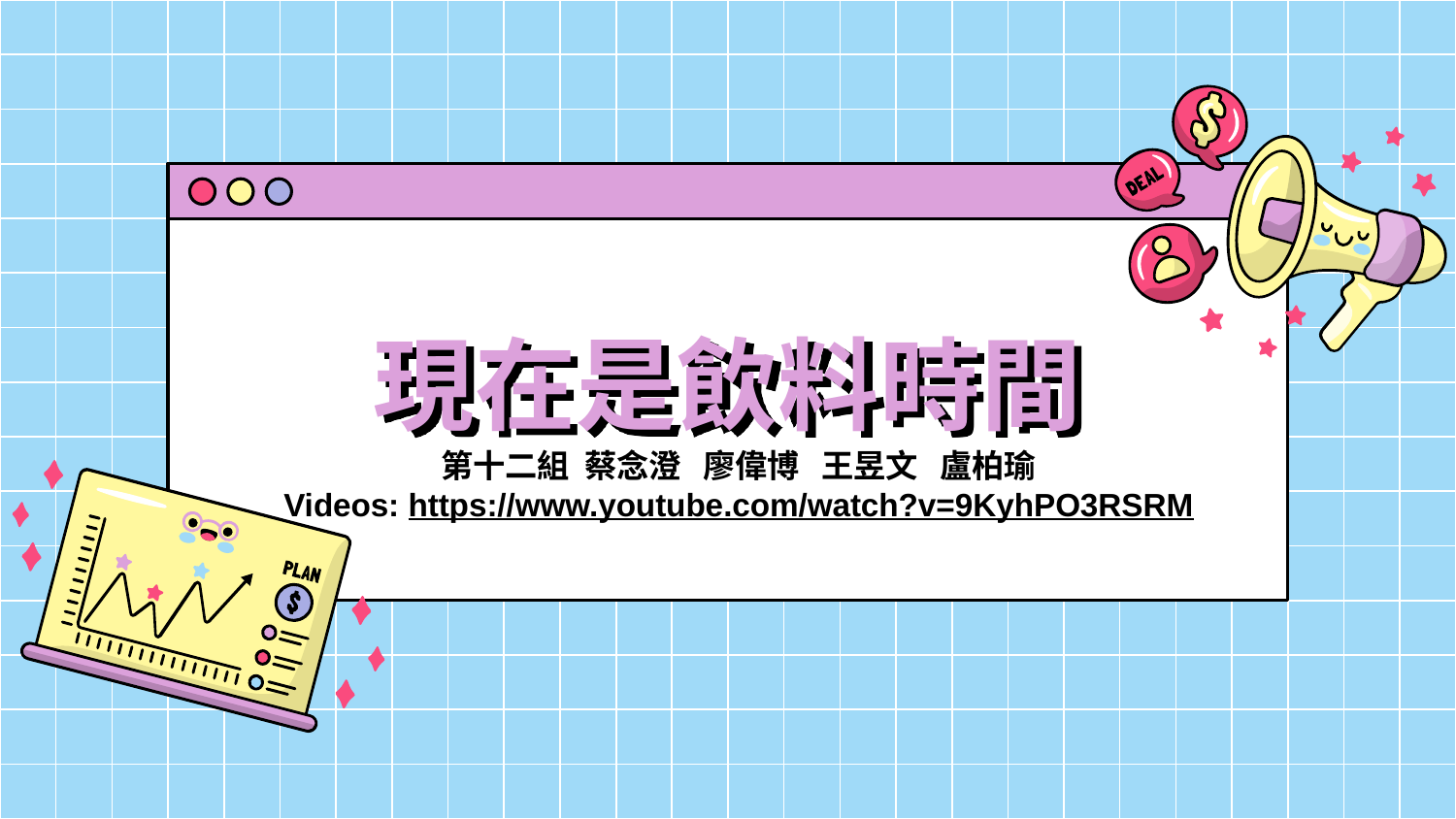

# 現在是飲料時間
第十二組  蔡念澄   廖偉博   王昱文   盧柏瑜
Videos: https://www.youtube.com/watch?v=9KyhPO3RSRM